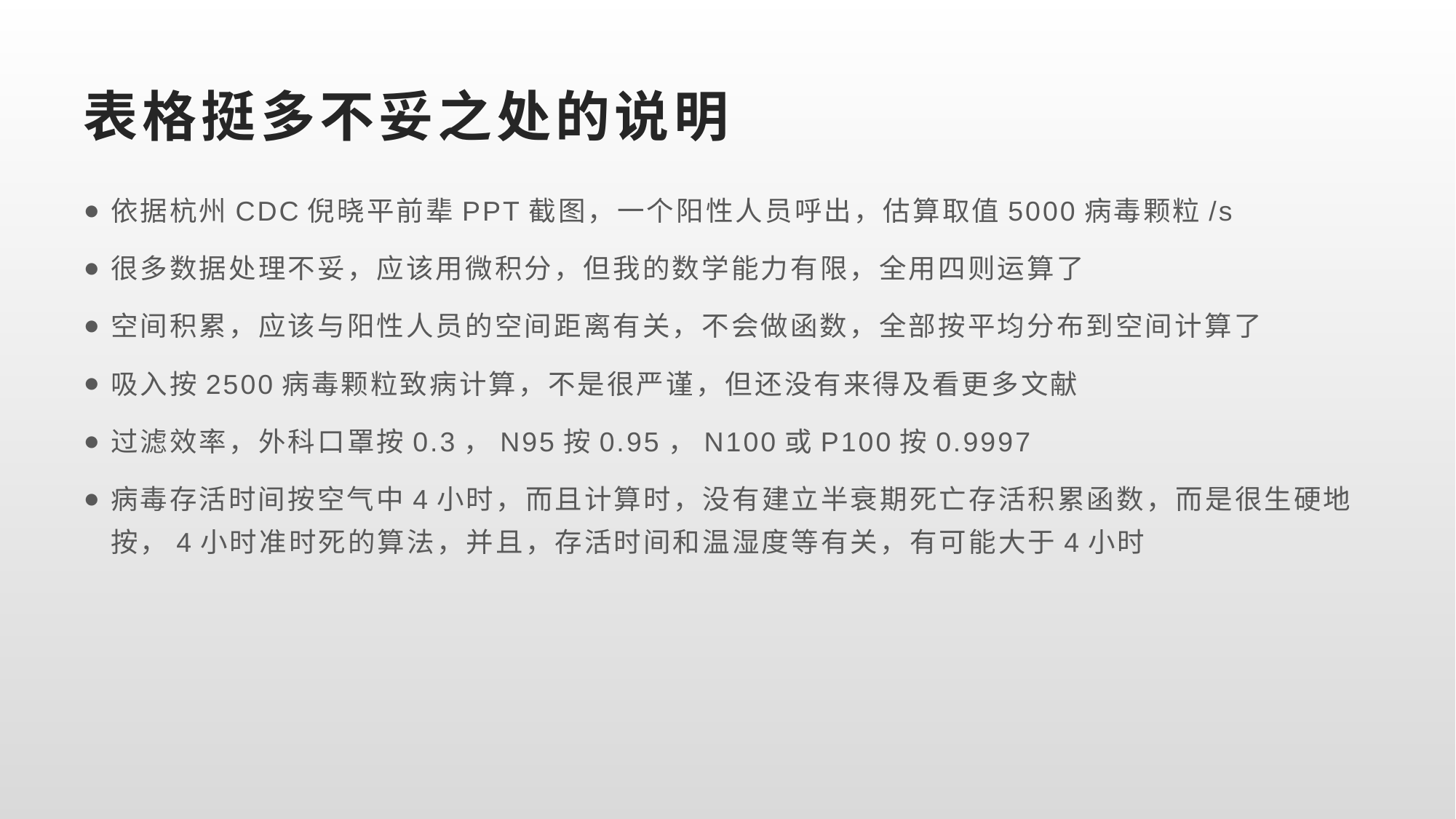

# 表格挺多不妥之处的说明
依据杭州CDC倪晓平前辈PPT截图，一个阳性人员呼出，估算取值5000病毒颗粒/s
很多数据处理不妥，应该用微积分，但我的数学能力有限，全用四则运算了
空间积累，应该与阳性人员的空间距离有关，不会做函数，全部按平均分布到空间计算了
吸入按2500病毒颗粒致病计算，不是很严谨，但还没有来得及看更多文献
过滤效率，外科口罩按0.3，N95按0.95，N100或P100按0.9997
病毒存活时间按空气中4小时，而且计算时，没有建立半衰期死亡存活积累函数，而是很生硬地按，4小时准时死的算法，并且，存活时间和温湿度等有关，有可能大于4小时